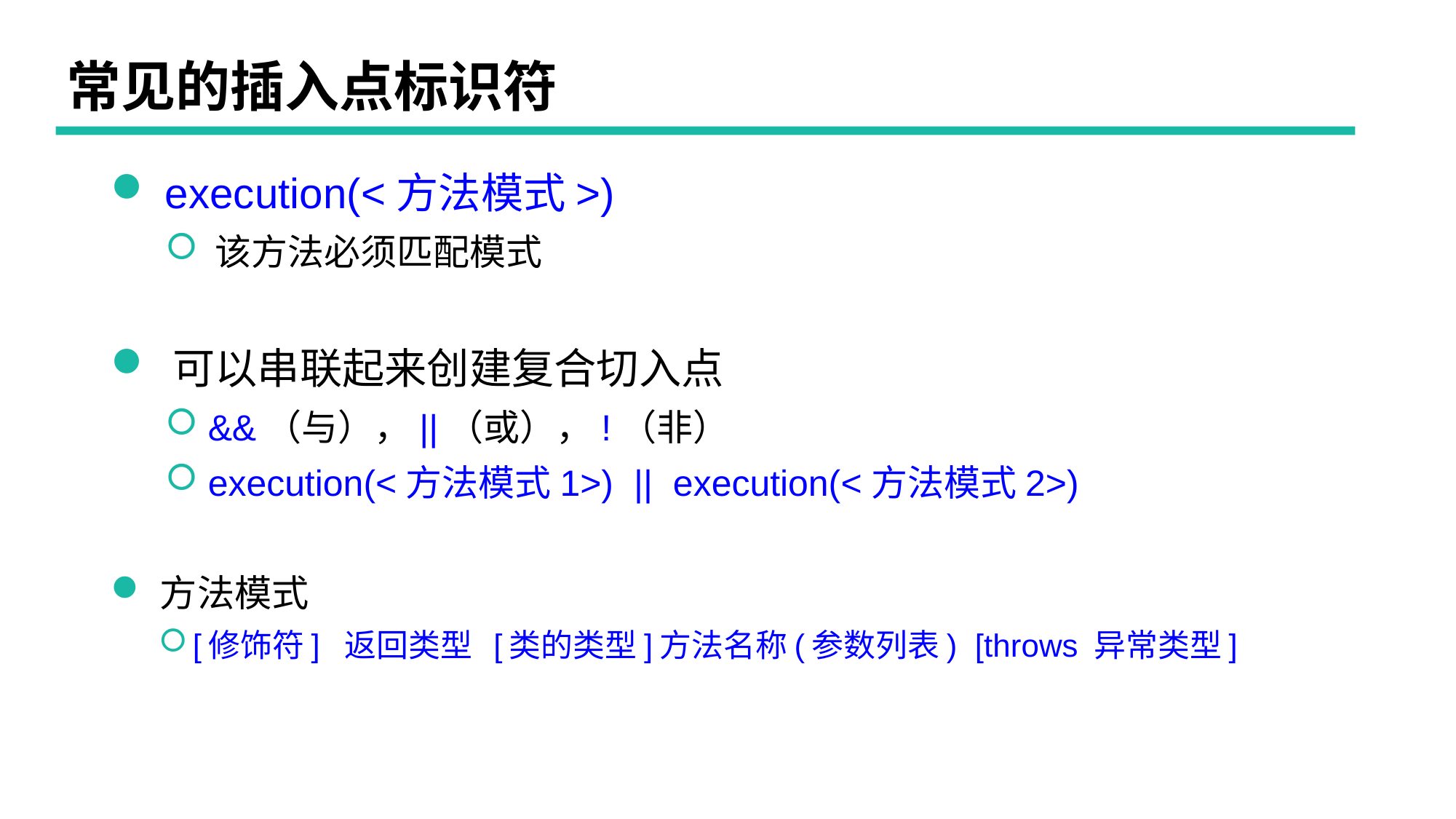

# 常见的插入点标识符
 execution(<方法模式>)
 该方法必须匹配模式
 可以串联起来创建复合切入点
 &&（与），||（或），!（非）
 execution(<方法模式1>)  ||  execution(<方法模式2>)
 方法模式
 [修饰符]  返回类型  [类的类型]方法名称(参数列表)  [throws 异常类型]